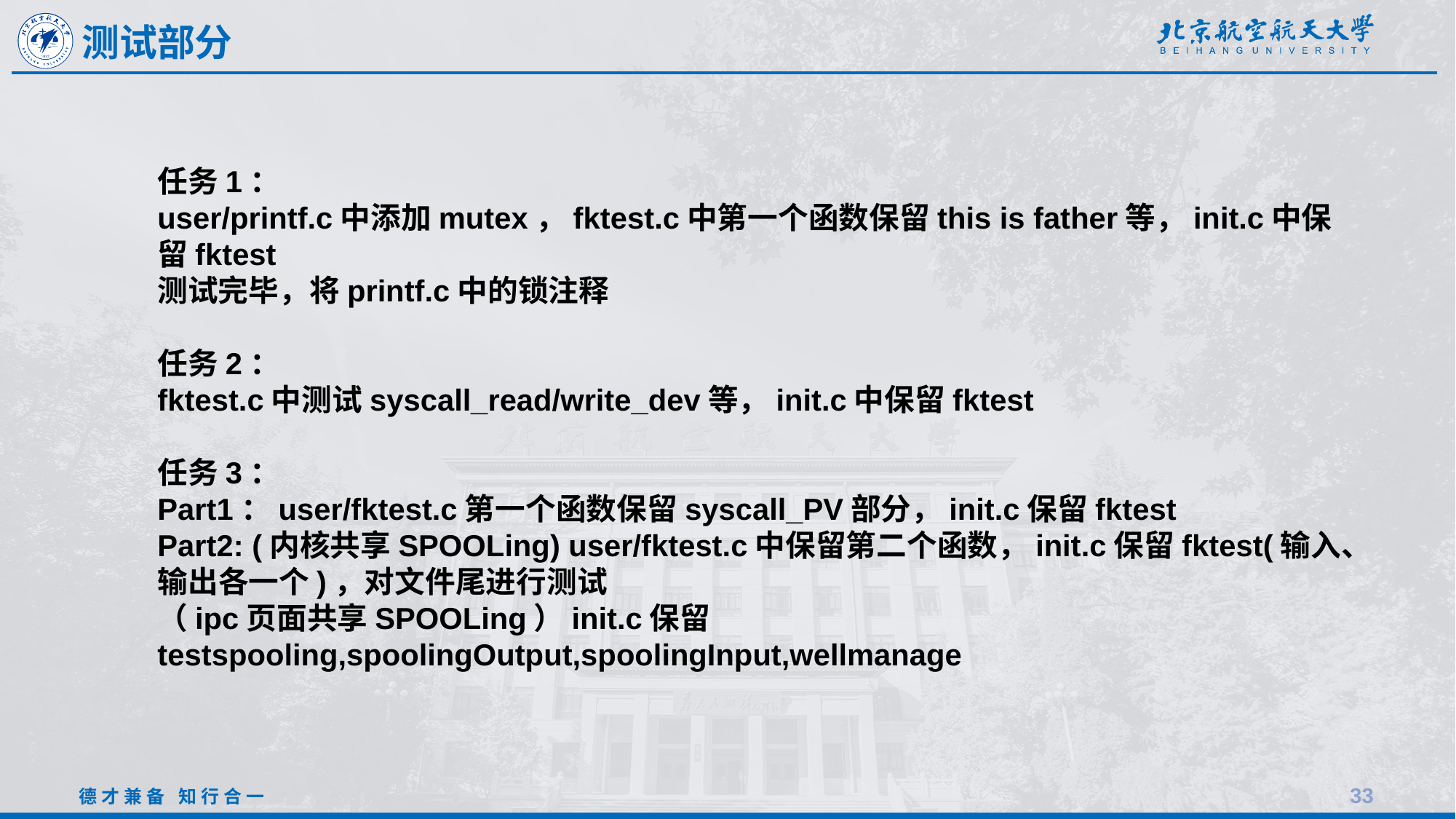

测试部分
任务1：
user/printf.c中添加mutex，fktest.c中第一个函数保留this is father等，init.c中保留fktest
测试完毕，将printf.c中的锁注释

任务2：
fktest.c中测试syscall_read/write_dev等，init.c中保留fktest

任务3：
Part1：user/fktest.c第一个函数保留syscall_PV部分，init.c保留fktest
Part2: (内核共享SPOOLing) user/fktest.c中保留第二个函数，init.c保留fktest(输入、输出各一个)，对文件尾进行测试
（ipc页面共享SPOOLing）init.c保留testspooling,spoolingOutput,spoolingInput,wellmanage

33